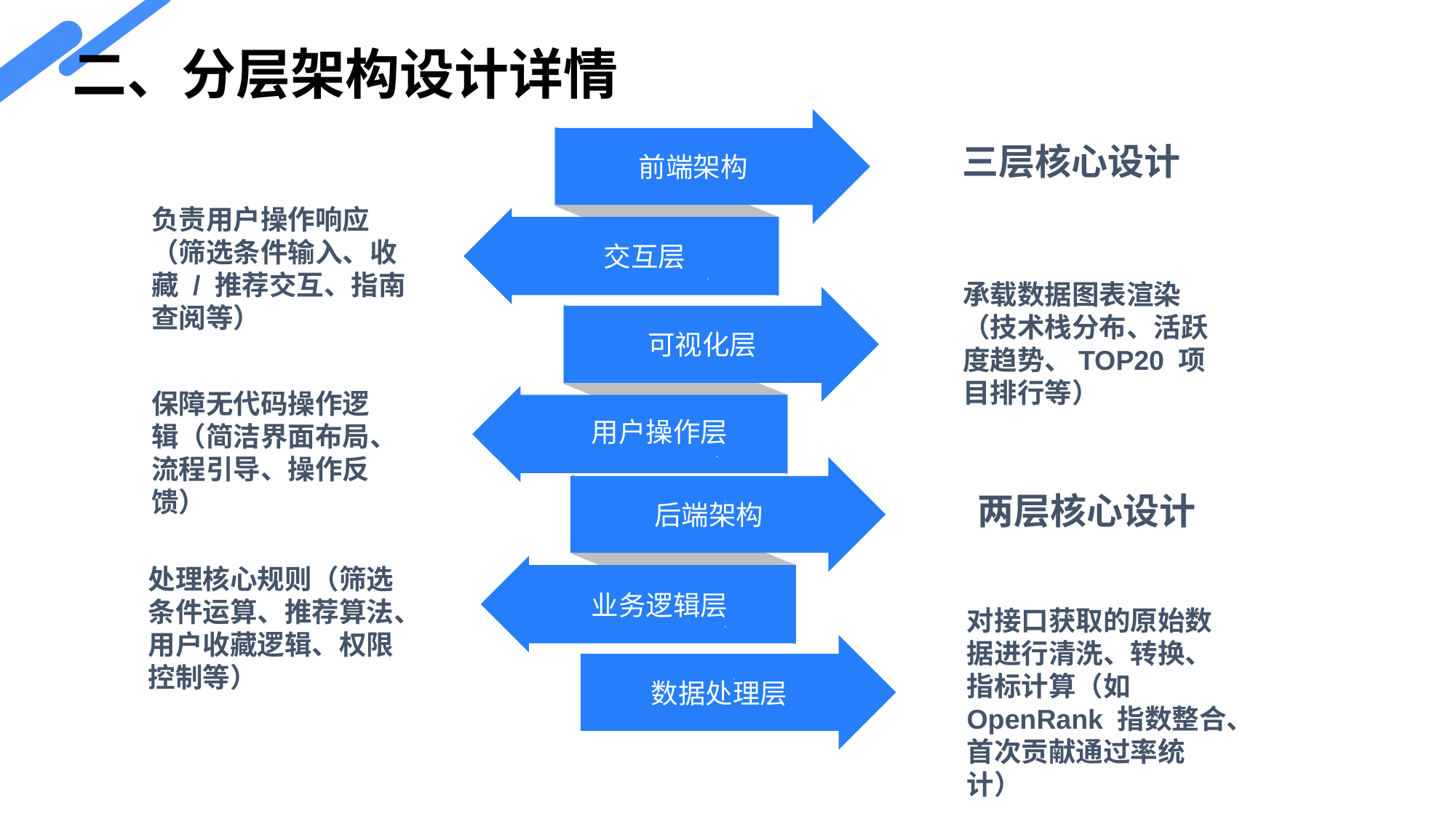

二、分层架构设计详情

前端架构
三层核心设计

负责用户操作响应（筛选条件输入、收藏 / 推荐交互、指南查阅等）

交互层

承载数据图表渲染（技术栈分布、活跃度趋势、TOP20 项目排行等）

可视化层

保障无代码操作逻辑（简洁界面布局、流程引导、操作反馈）
用户操作层

后端架构
两层核心设计

业务逻辑层

处理核心规则（筛选条件运算、推荐算法、用户收藏逻辑、权限控制等）
数据处理层

对接口获取的原始数据进行清洗、转换、指标计算（如 OpenRank 指数整合、首次贡献通过率统计）